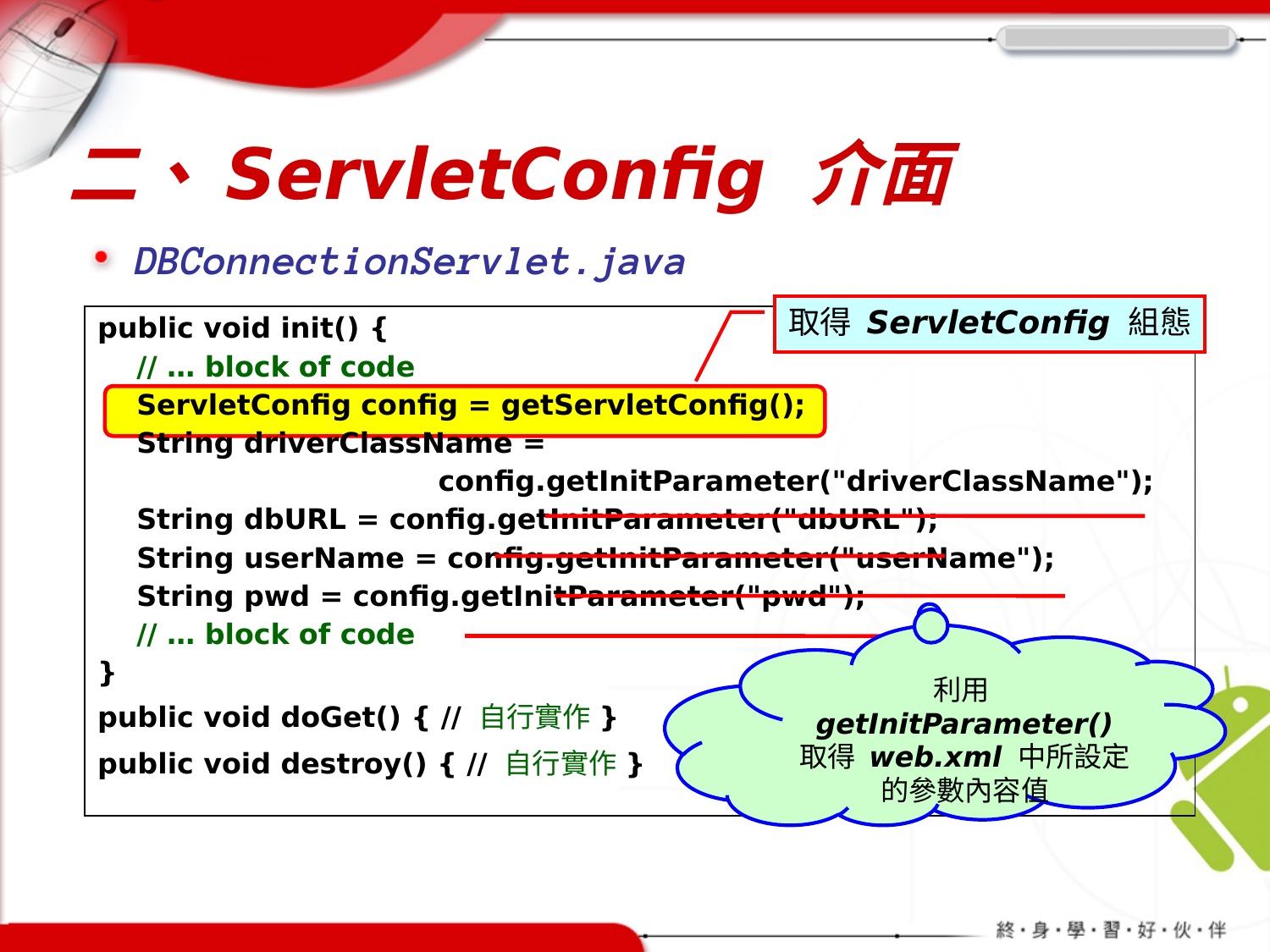

# 二、ServletConfig 介面
DBConnectionServlet.java
取得 ServletConfig 組態
| public void init() { // … block of code ServletConfig config = getServletConfig(); String driverClassName = config.getInitParameter("driverClassName"); String dbURL = config.getInitParameter("dbURL"); String userName = config.getInitParameter("userName"); String pwd = config.getInitParameter("pwd"); // … block of code } public void doGet() { // 自行實作} public void destroy() { // 自行實作} |
| --- |

利用getInitParameter() 取得 web.xml 中所設定的參數內容值